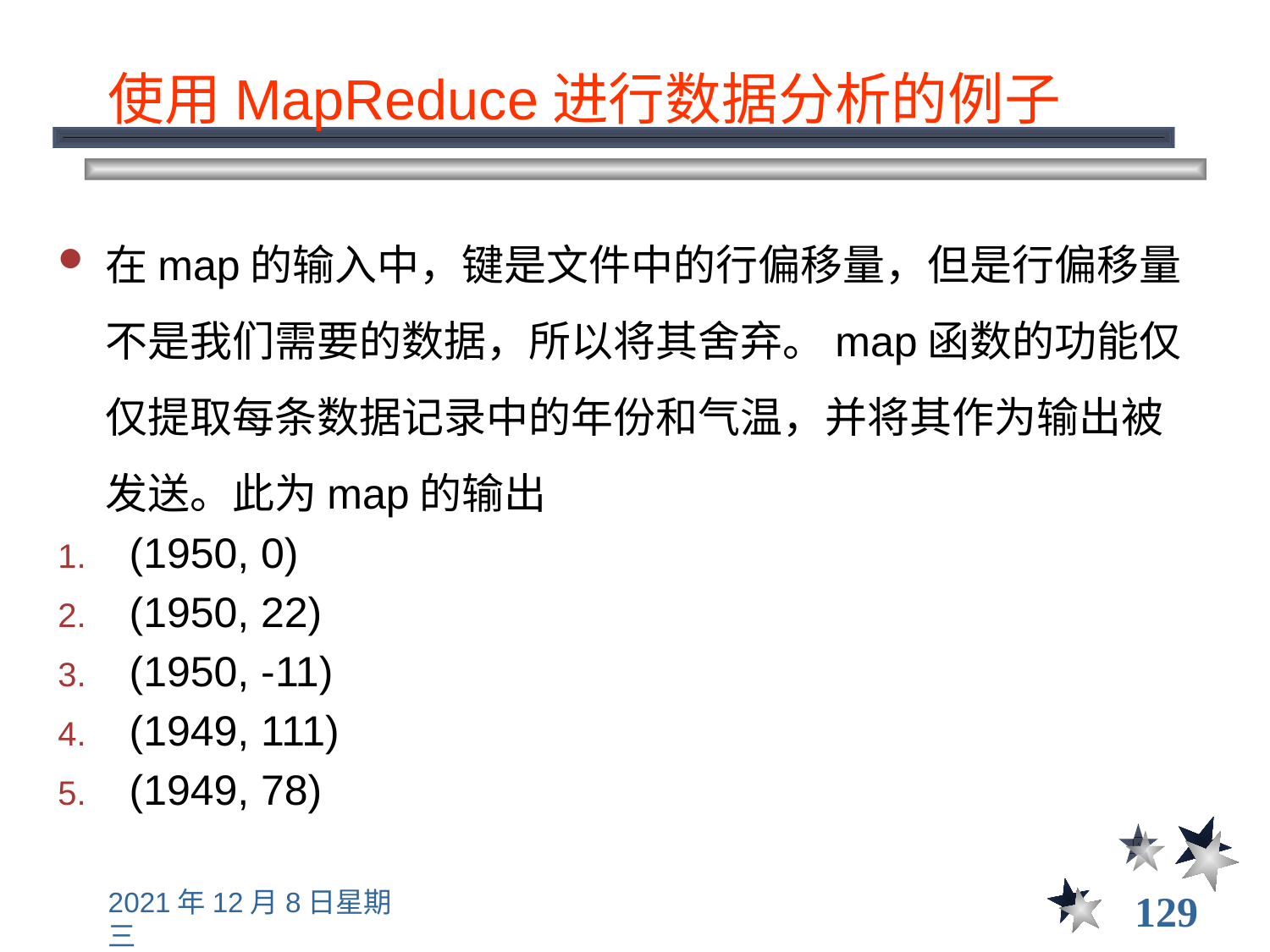

# 使用MapReduce进行数据分析的例子
在map的输入中，键是文件中的行偏移量，但是行偏移量不是我们需要的数据，所以将其舍弃。map函数的功能仅仅提取每条数据记录中的年份和气温，并将其作为输出被发送。此为map的输出
(1950, 0)
(1950, 22)
(1950, -11)
(1949, 111)
(1949, 78)
129
2021年12月8日星期三